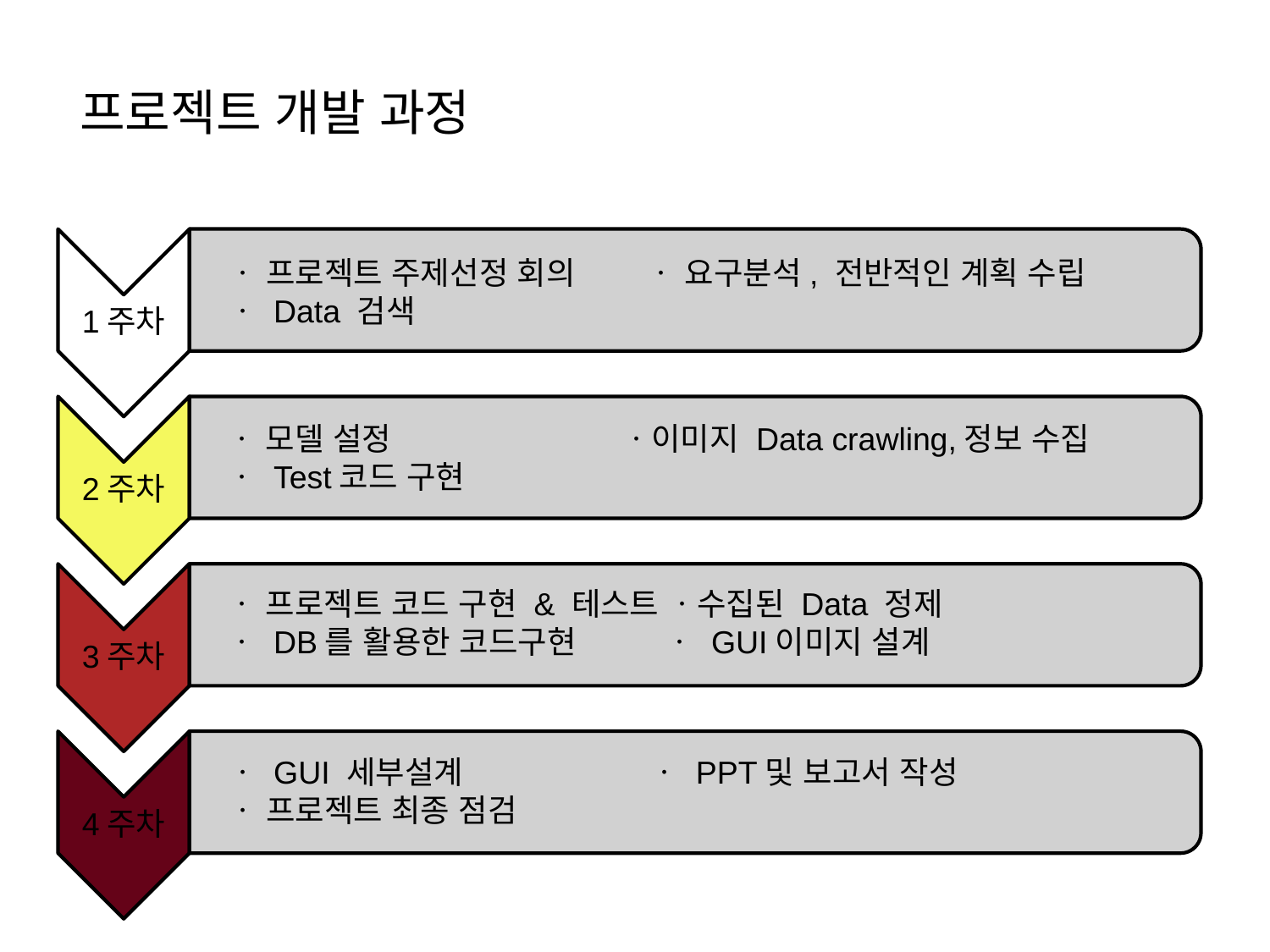

프로젝트 개발 과정
1주차
2주차
3주차
4주차
ㆍ 프로젝트 주제선정 회의        ㆍ 요구분석, 전반적인 계획 수립
ㆍ Data 검색
ㆍ 모델 설정                          ㆍ이미지 Data crawling,정보 수집
ㆍ Test코드 구현
ㆍ 프로젝트 코드 구현 & 테스트 ㆍ수집된 Data 정제
ㆍ DB를 활용한 코드구현          ㆍ GUI이미지 설계
ㆍ GUI 세부설계                     ㆍ PPT및 보고서 작성
ㆍ 프로젝트 최종 점검